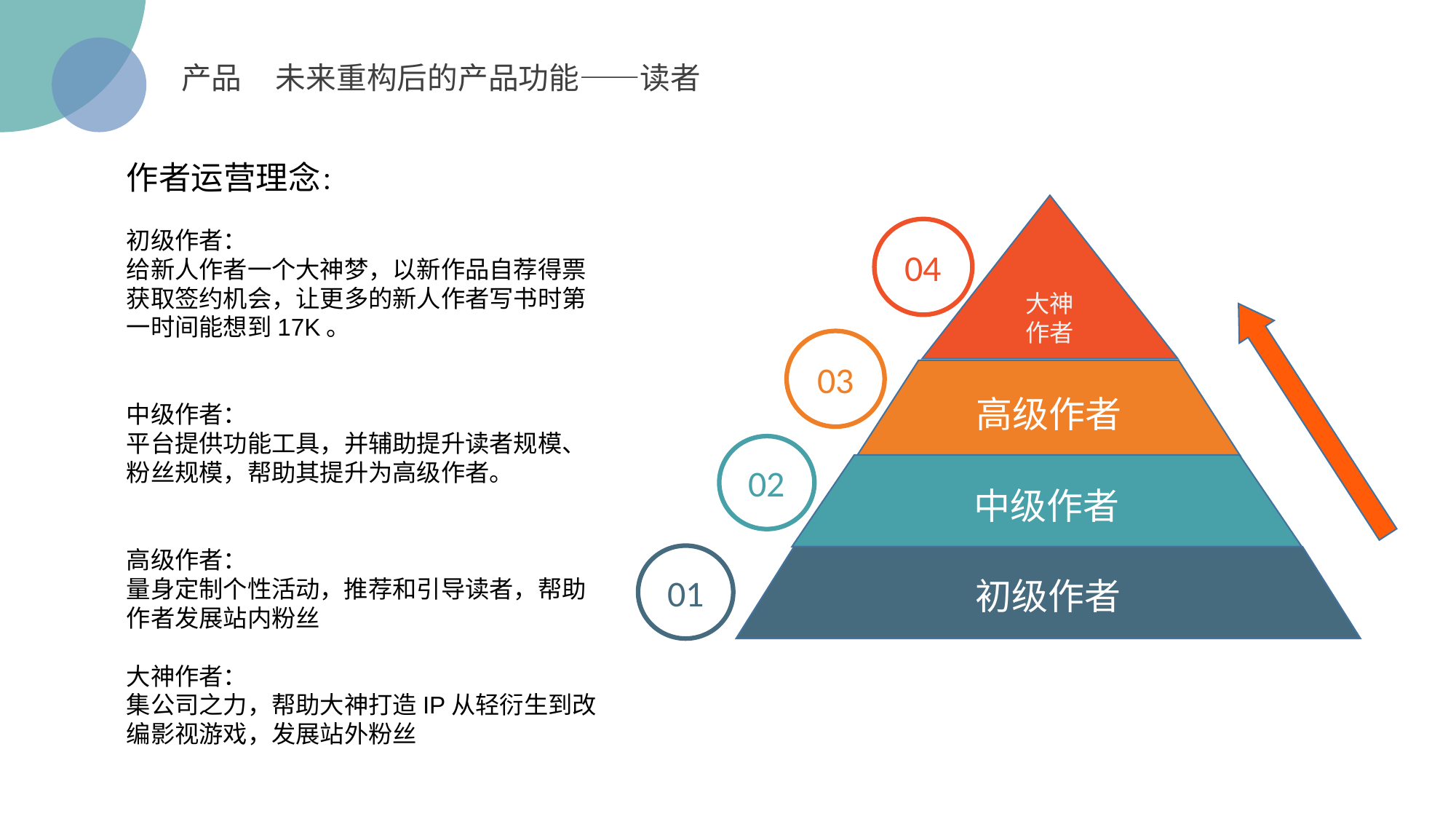

产品     未来重构后的产品功能——读者
作者运营理念：

初级作者：
给新人作者一个大神梦，以新作品自荐得票获取签约机会，让更多的新人作者写书时第一时间能想到17K。

中级作者：
平台提供功能工具，并辅助提升读者规模、粉丝规模，帮助其提升为高级作者。

高级作者：
量身定制个性活动，推荐和引导读者，帮助作者发展站内粉丝

大神作者：
集公司之力，帮助大神打造IP从轻衍生到改编影视游戏，发展站外粉丝
大神
作者
04
03
高级作者

02
中级作者
01
初级作者